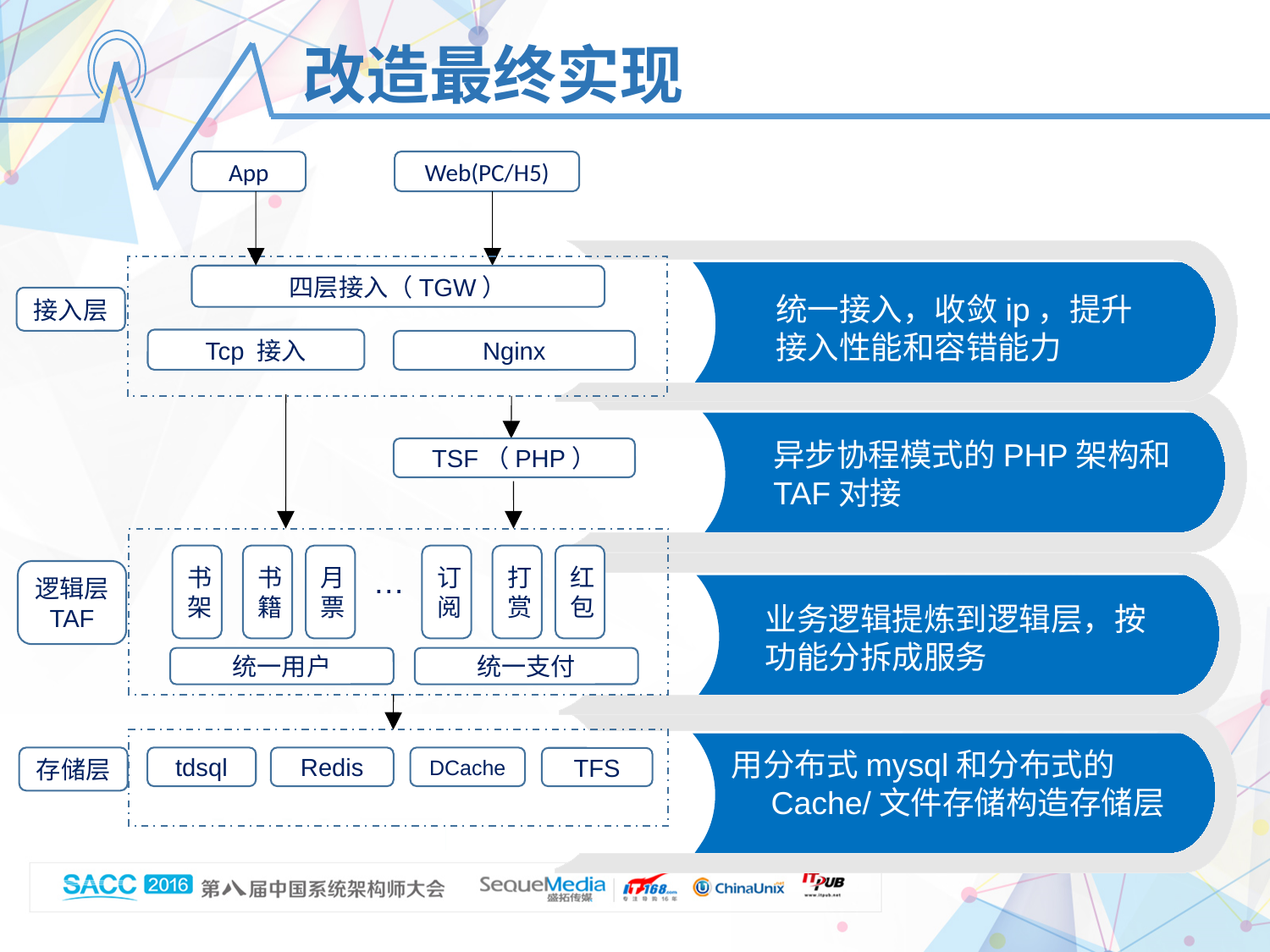

改造最终实现

App
Web(PC/H5)

四层接入（TGW）
统一接入，收敛ip，提升接入性能和容错能力
接入层
Tcp 接入
Nginx

异步协程模式的PHP架构和TAF对接
TSF（PHP）

用分布式mysql和分布式的Cache/文件存储构造存储层
书架
书籍
月票
订阅
打赏
红包

…
逻辑层
TAF
业务逻辑提炼到逻辑层，按功能分拆成服务
统一用户
统一支付

存储层
tdsql
Redis
DCache
TFS